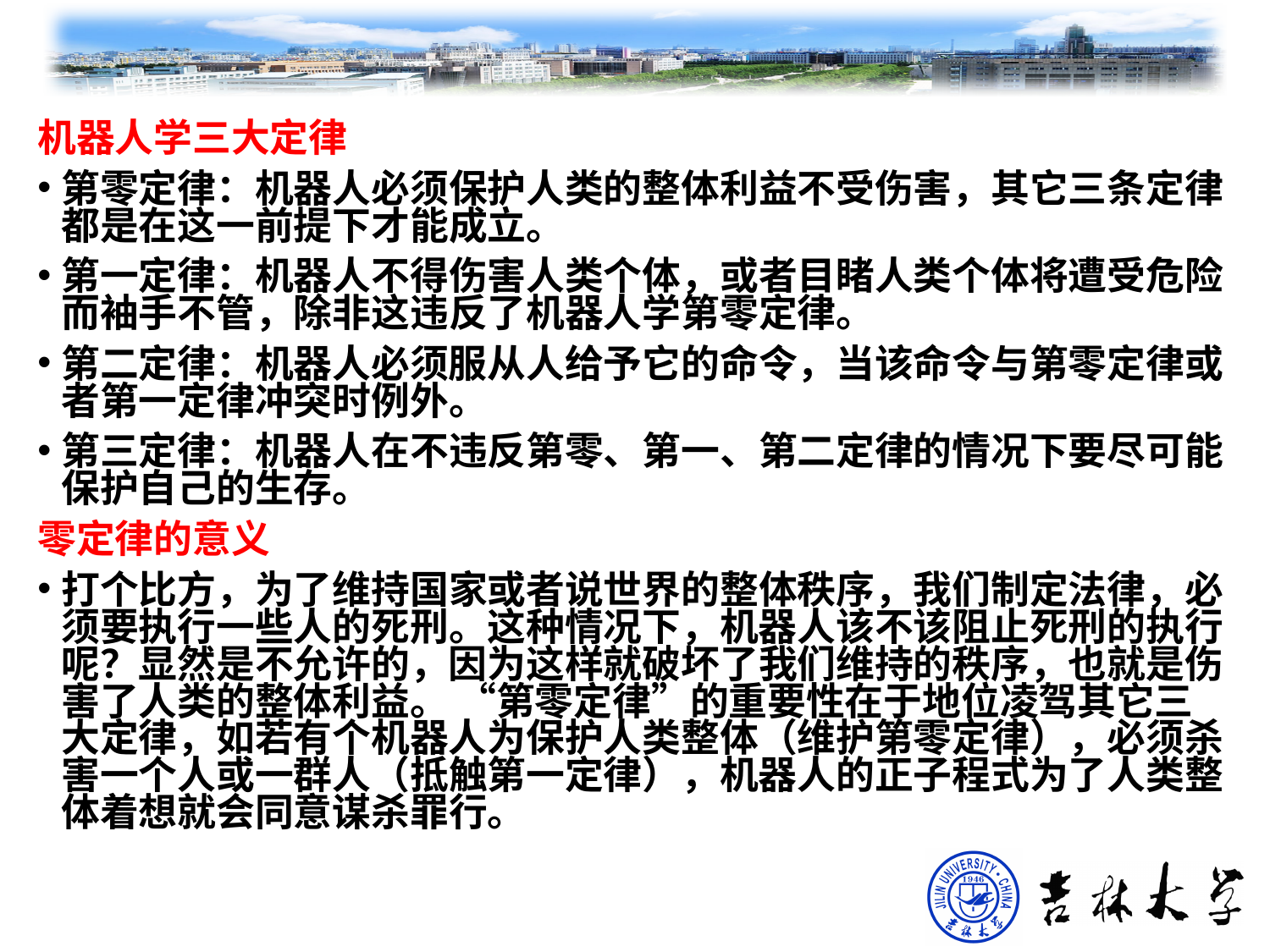

机器人学三大定律
第零定律：机器人必须保护人类的整体利益不受伤害，其它三条定律都是在这一前提下才能成立。
第一定律：机器人不得伤害人类个体，或者目睹人类个体将遭受危险而袖手不管，除非这违反了机器人学第零定律。
第二定律：机器人必须服从人给予它的命令，当该命令与第零定律或者第一定律冲突时例外。
第三定律：机器人在不违反第零、第一、第二定律的情况下要尽可能保护自己的生存。
零定律的意义
打个比方，为了维持国家或者说世界的整体秩序，我们制定法律，必须要执行一些人的死刑。这种情况下，机器人该不该阻止死刑的执行呢？显然是不允许的，因为这样就破坏了我们维持的秩序，也就是伤害了人类的整体利益。 “第零定律”的重要性在于地位凌驾其它三大定律，如若有个机器人为保护人类整体（维护第零定律），必须杀害一个人或一群人（抵触第一定律），机器人的正子程式为了人类整体着想就会同意谋杀罪行。